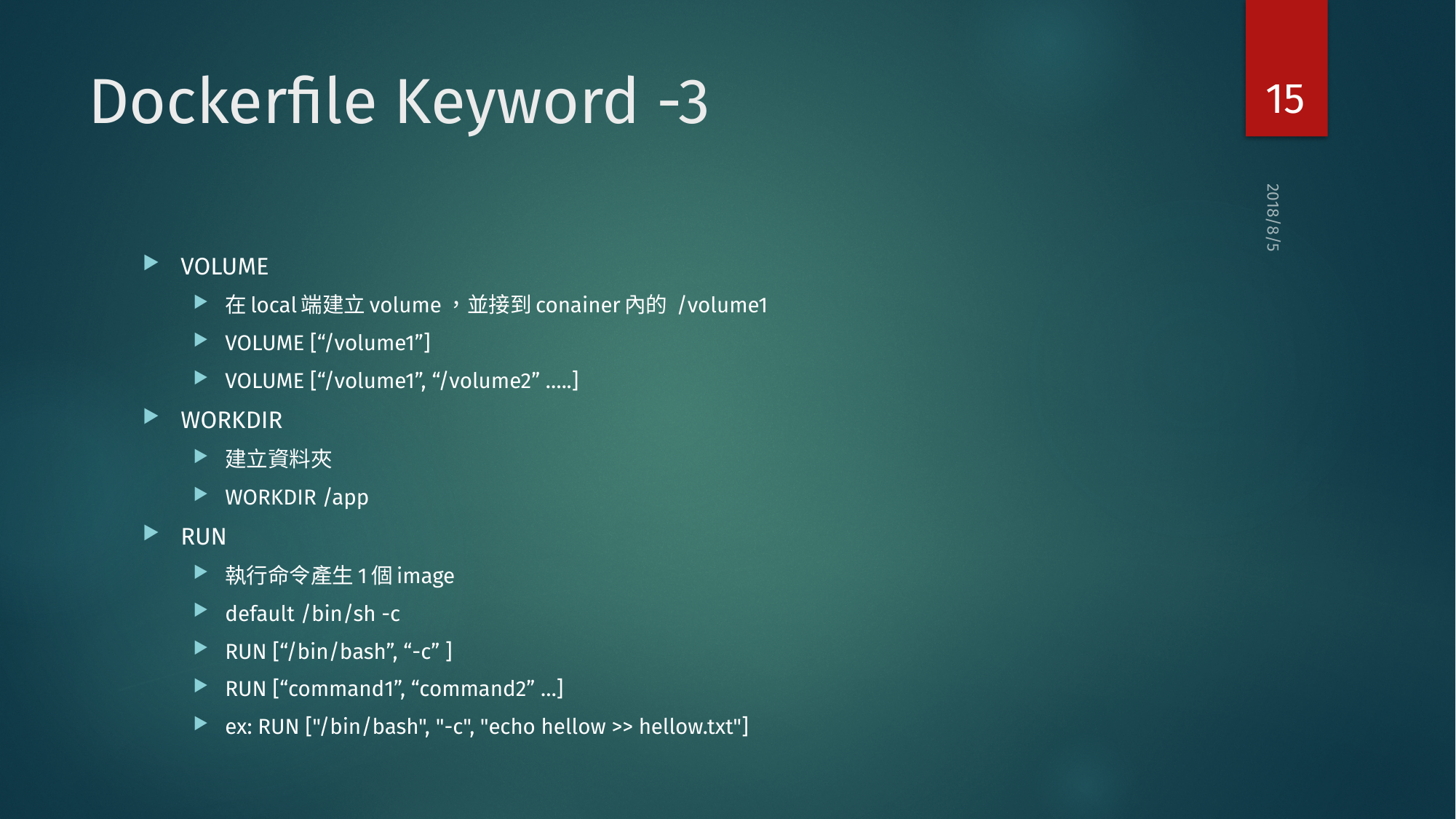

15
# Dockerfile Keyword -3
2018/8/5
VOLUME
在local端建立volume，並接到conainer內的 /volume1
VOLUME [“/volume1”]
VOLUME [“/volume1”, “/volume2” …..]
WORKDIR
建立資料夾
WORKDIR /app
RUN
執行命令產生1個image
default /bin/sh -c
RUN [“/bin/bash”, “-c” ]
RUN [“command1”, “command2” …]
ex: RUN ["/bin/bash", "-c", "echo hellow >> hellow.txt"]